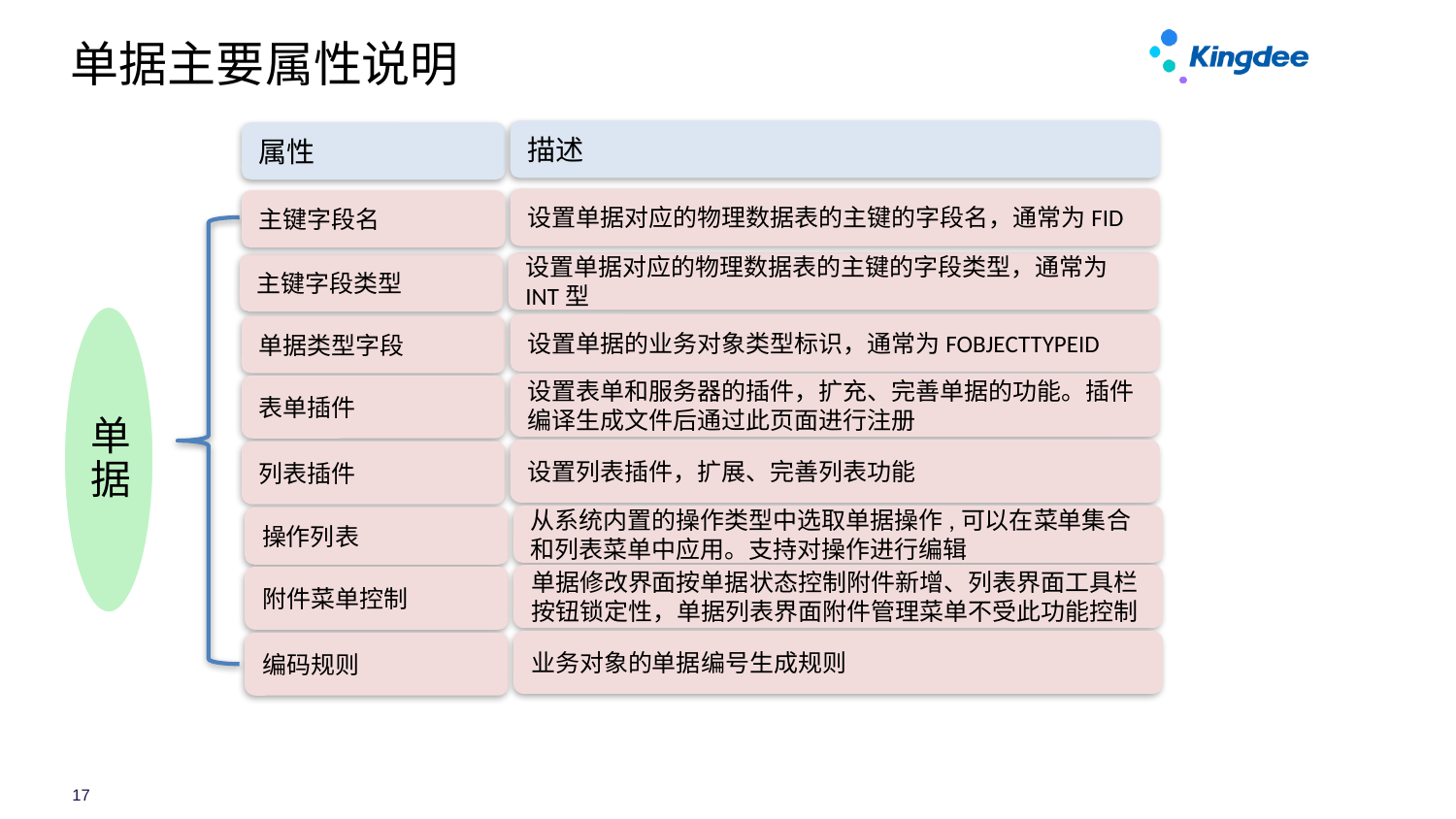

# 单据主要属性说明
描述
属性
设置单据对应的物理数据表的主键的字段名，通常为FID
主键字段名

设置单据对应的物理数据表的主键的字段类型，通常为INT型
主键字段类型
单据
设置单据的业务对象类型标识，通常为FOBJECTTYPEID
单据类型字段
设置表单和服务器的插件，扩充、完善单据的功能。插件编译生成文件后通过此页面进行注册
表单插件
设置列表插件，扩展、完善列表功能
列表插件
从系统内置的操作类型中选取单据操作,可以在菜单集合和列表菜单中应用。支持对操作进行编辑
操作列表
单据修改界面按单据状态控制附件新增、列表界面工具栏按钮锁定性，单据列表界面附件管理菜单不受此功能控制
附件菜单控制
业务对象的单据编号生成规则
编码规则